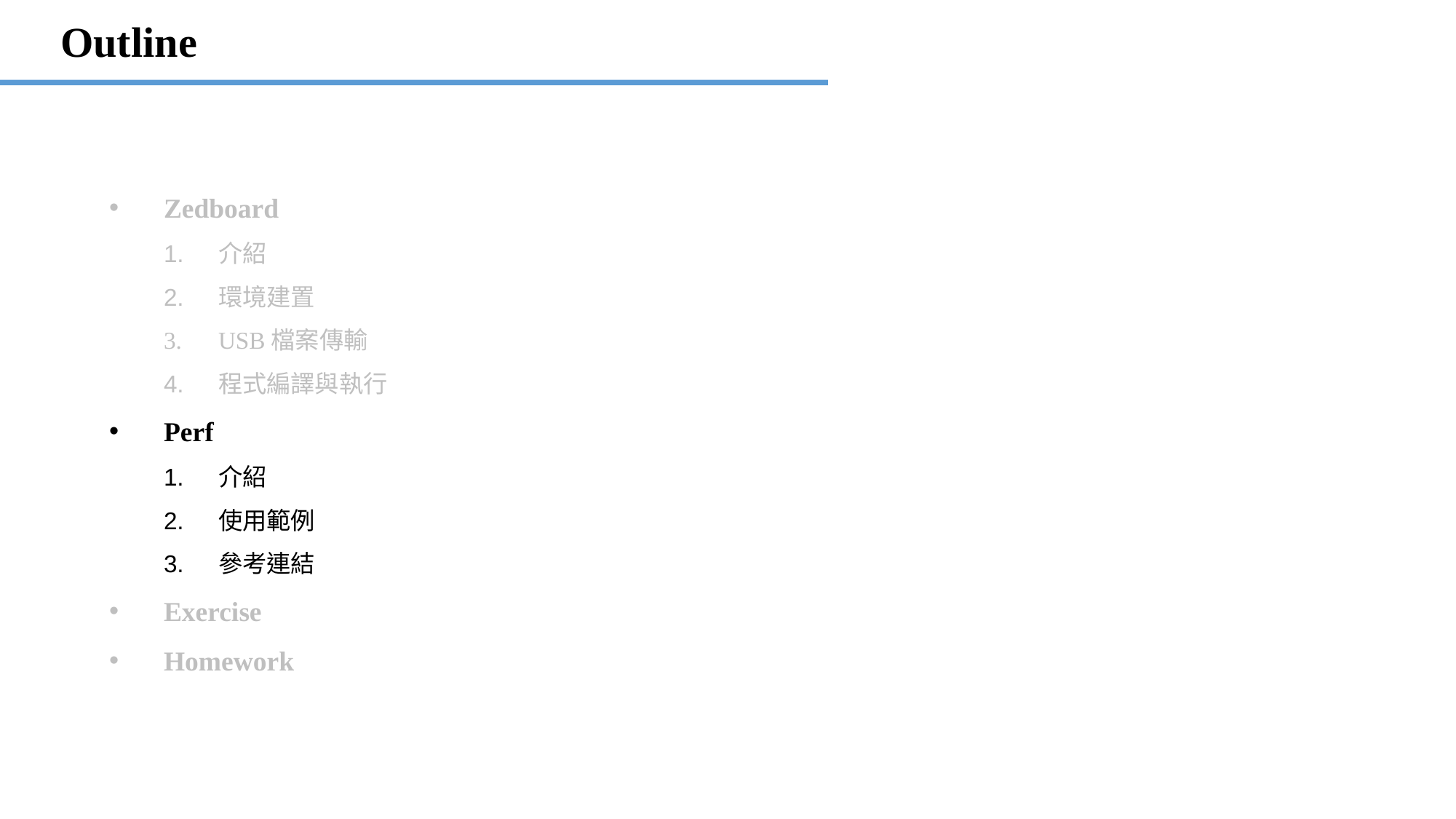

Outline

Zedboard
介紹
環境建置
USB檔案傳輸
程式編譯與執行
Perf
介紹
使用範例
參考連結
Exercise
Homework